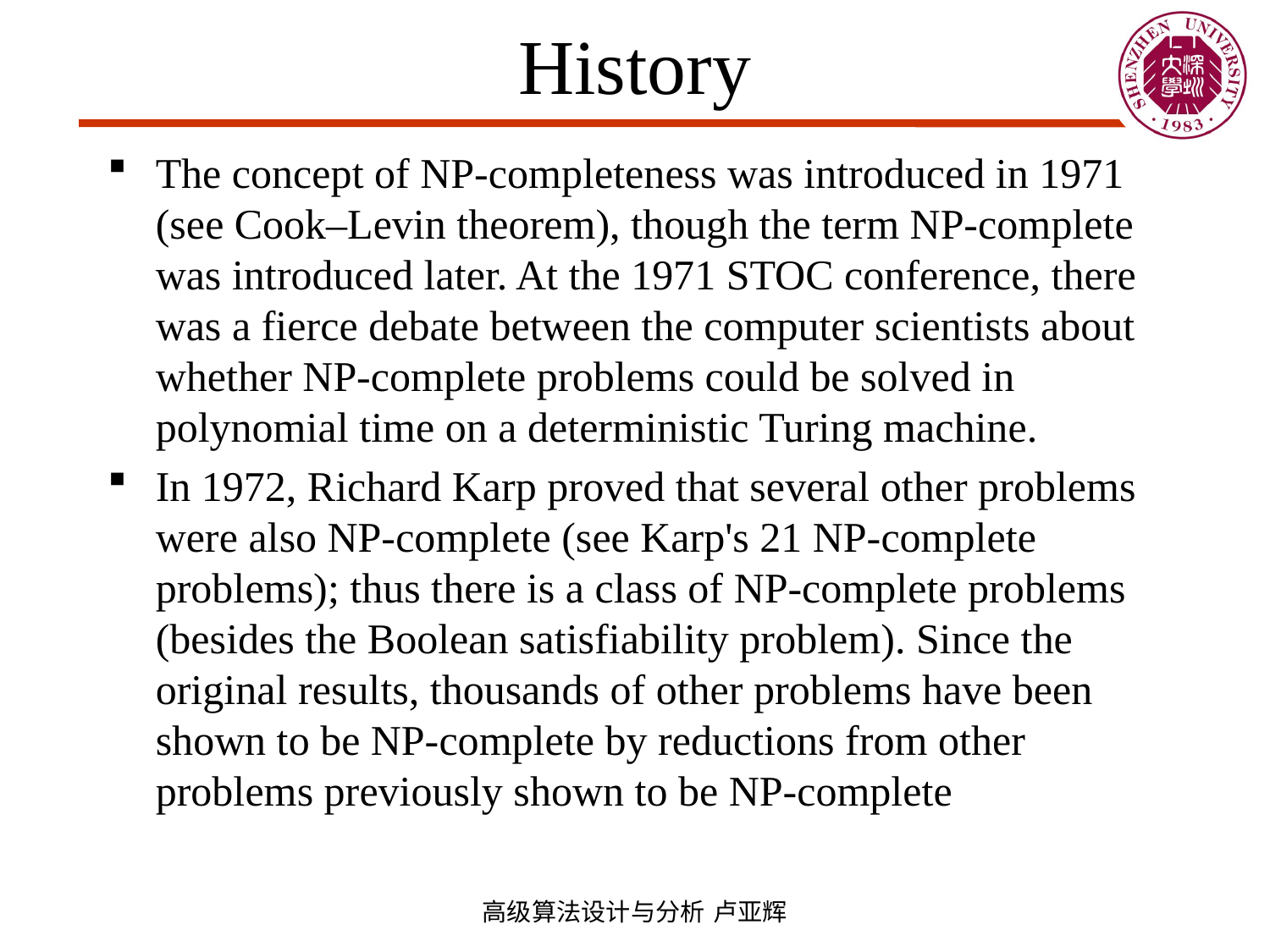

# History
The concept of NP-completeness was introduced in 1971 (see Cook–Levin theorem), though the term NP-complete was introduced later. At the 1971 STOC conference, there was a fierce debate between the computer scientists about whether NP-complete problems could be solved in polynomial time on a deterministic Turing machine.
In 1972, Richard Karp proved that several other problems were also NP-complete (see Karp's 21 NP-complete problems); thus there is a class of NP-complete problems (besides the Boolean satisfiability problem). Since the original results, thousands of other problems have been shown to be NP-complete by reductions from other problems previously shown to be NP-complete
4
高级算法设计与分析 卢亚辉